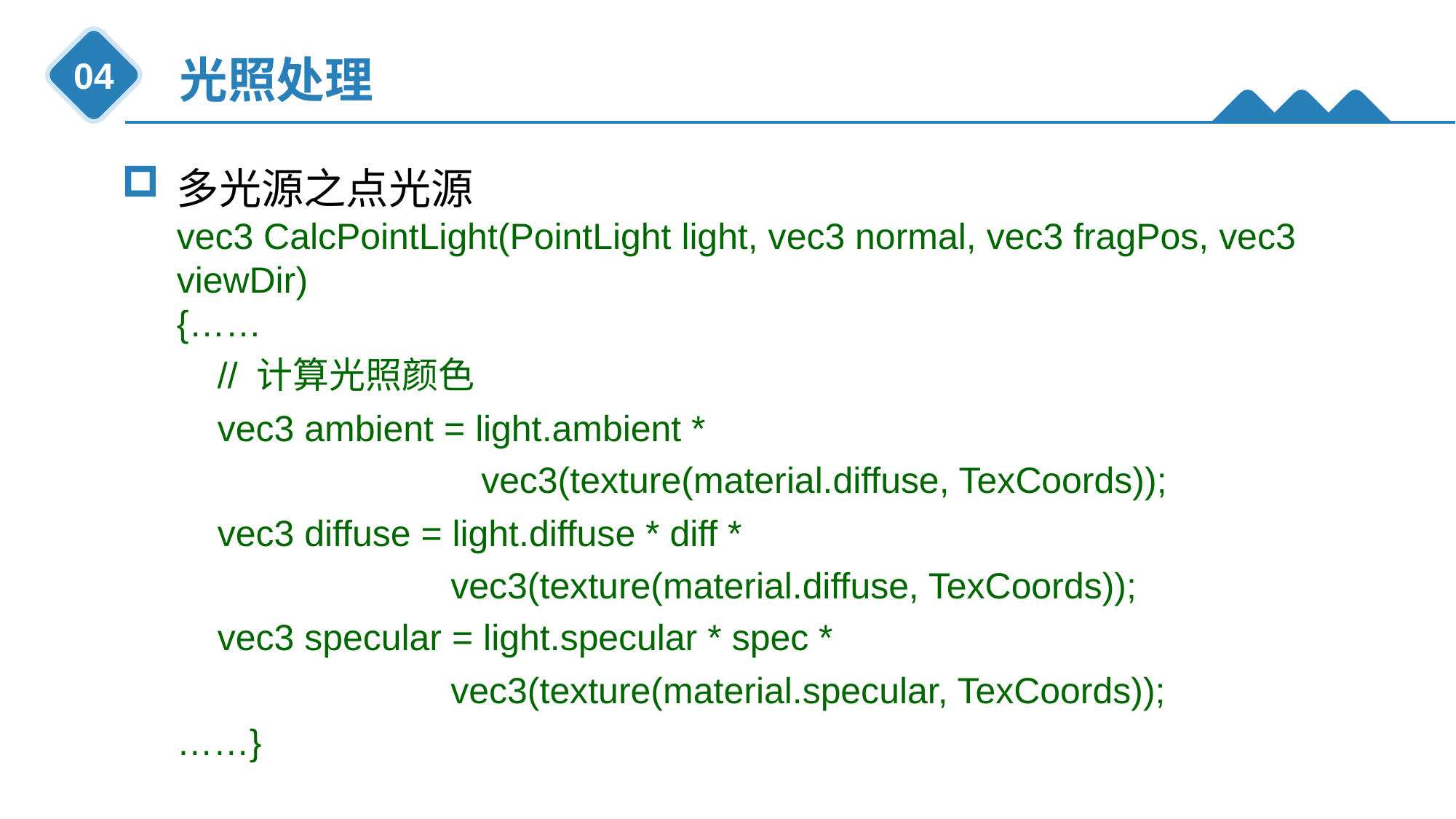

光照处理
04

多光源之点光源
vec3 CalcPointLight(PointLight light, vec3 normal, vec3 fragPos, vec3 viewDir)
{……
    // 计算光照颜色
    vec3 ambient = light.ambient *
                              vec3(texture(material.diffuse, TexCoords));
    vec3 diffuse = light.diffuse * diff *
                           vec3(texture(material.diffuse, TexCoords));
    vec3 specular = light.specular * spec *
                           vec3(texture(material.specular, TexCoords));
……}